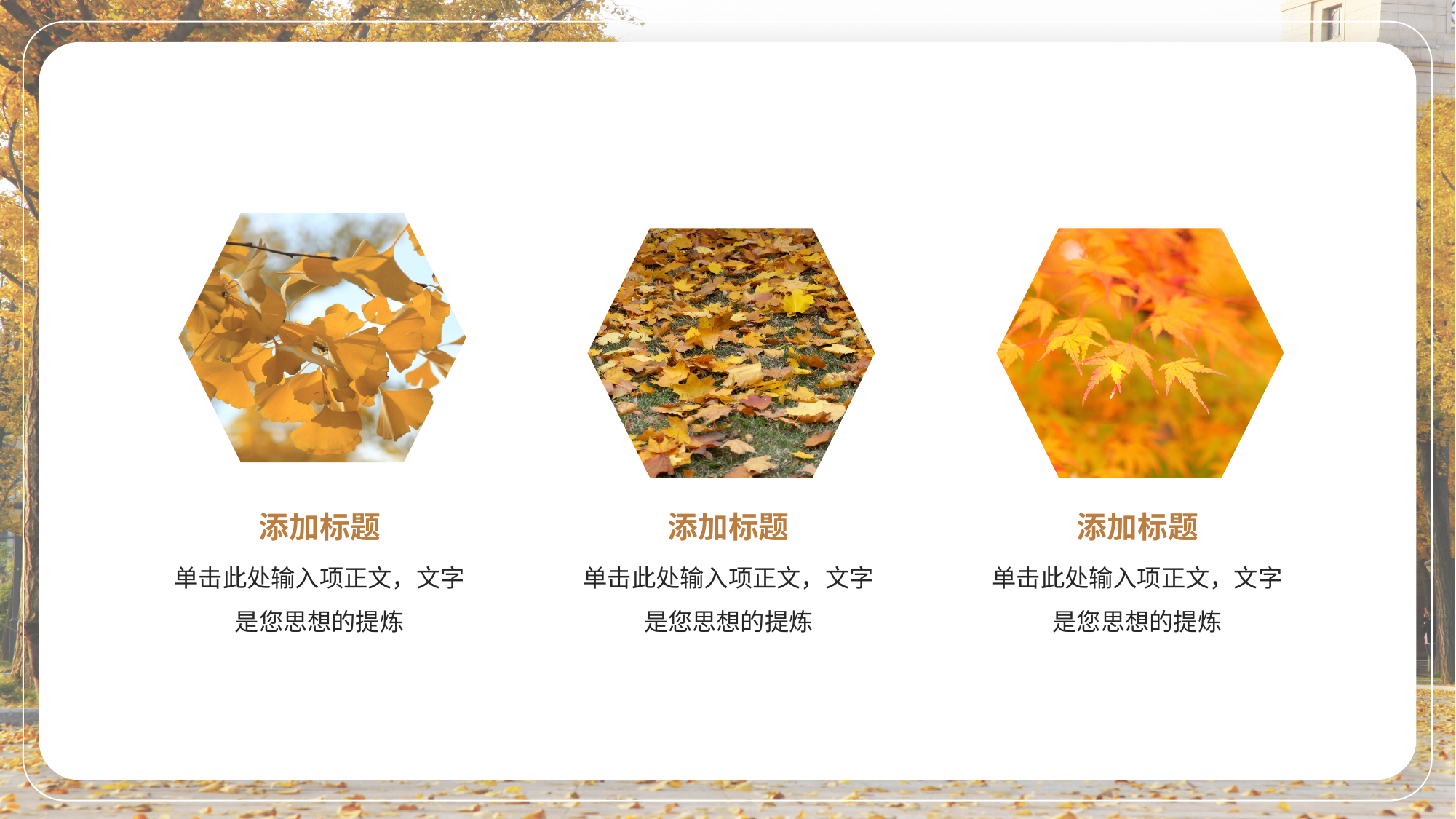

添加标题
添加标题
添加标题
单击此处输入项正文，文字是您思想的提炼
单击此处输入项正文，文字是您思想的提炼
单击此处输入项正文，文字是您思想的提炼